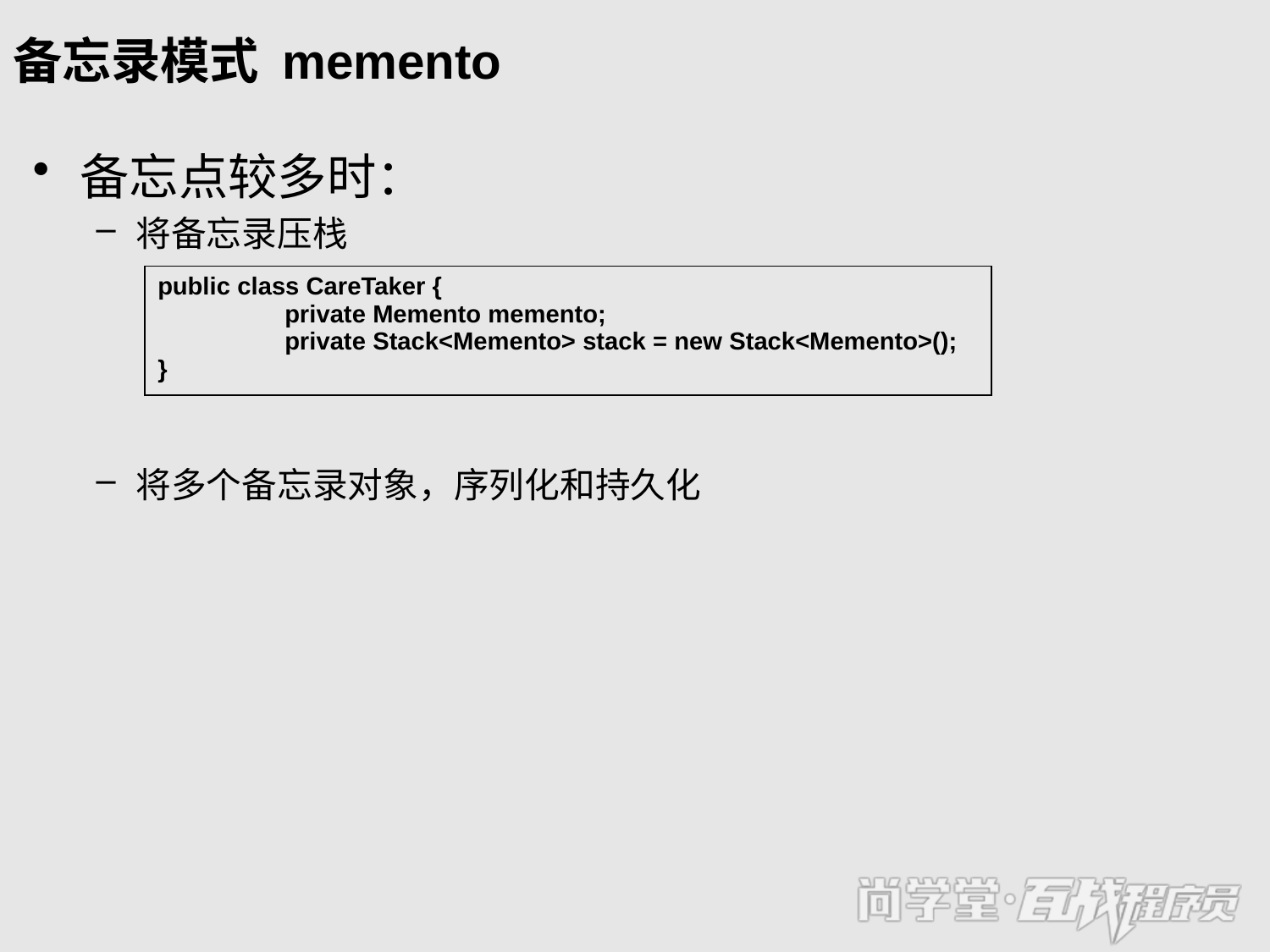

# 备忘录模式 memento
备忘点较多时：
将备忘录压栈

将多个备忘录对象，序列化和持久化

| public class CareTaker { private Memento memento; private Stack<Memento> stack = new Stack<Memento>(); } |
| --- |